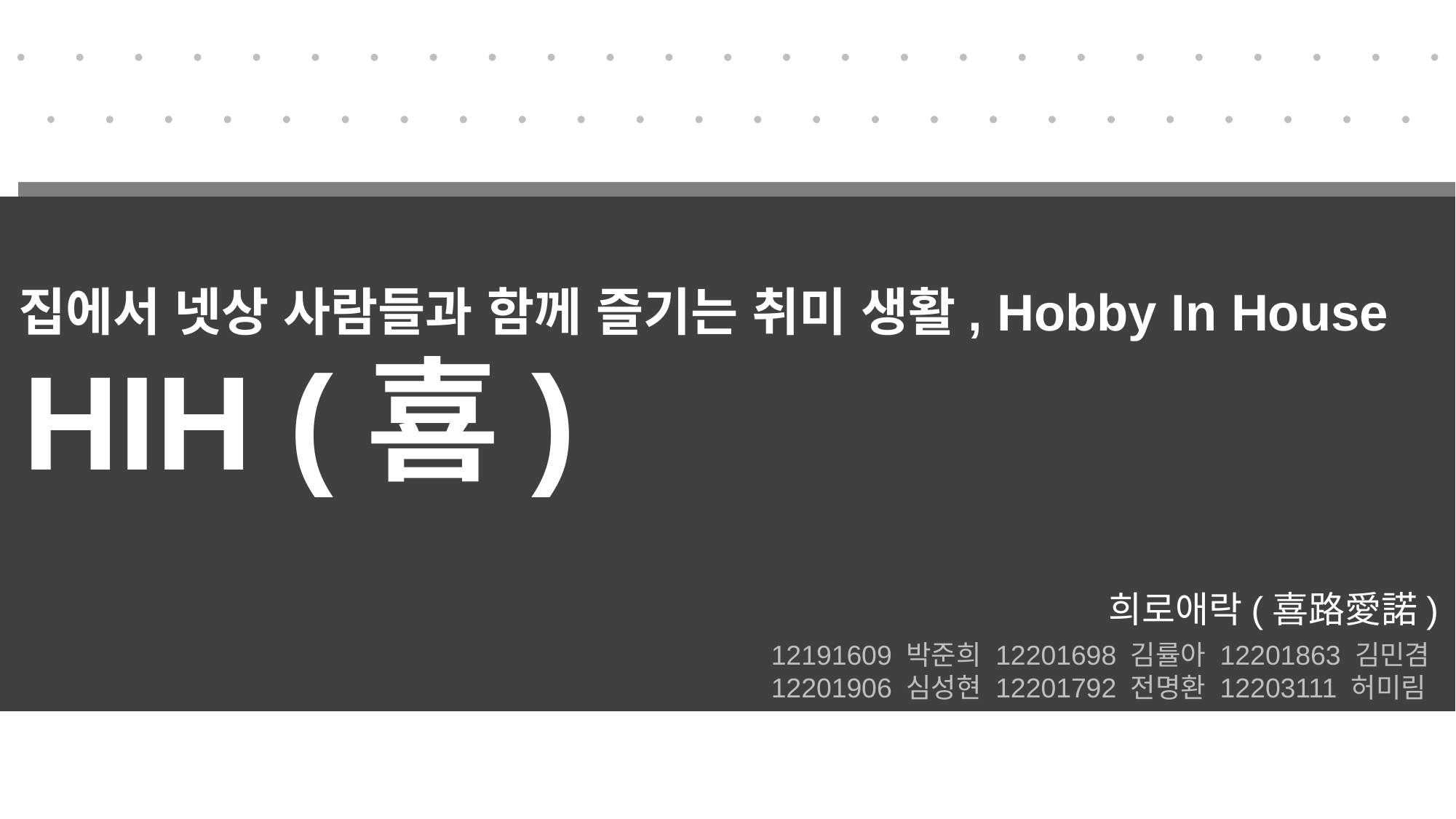

집에서 넷상 사람들과 함께 즐기는 취미 생활, Hobby In House
HIH (喜)
HIH (喜)
희로애락(喜路愛諾)
12191609 박준희 12201698 김률아 12201863 김민겸 12201906 심성현 12201792 전명환 12203111 허미림